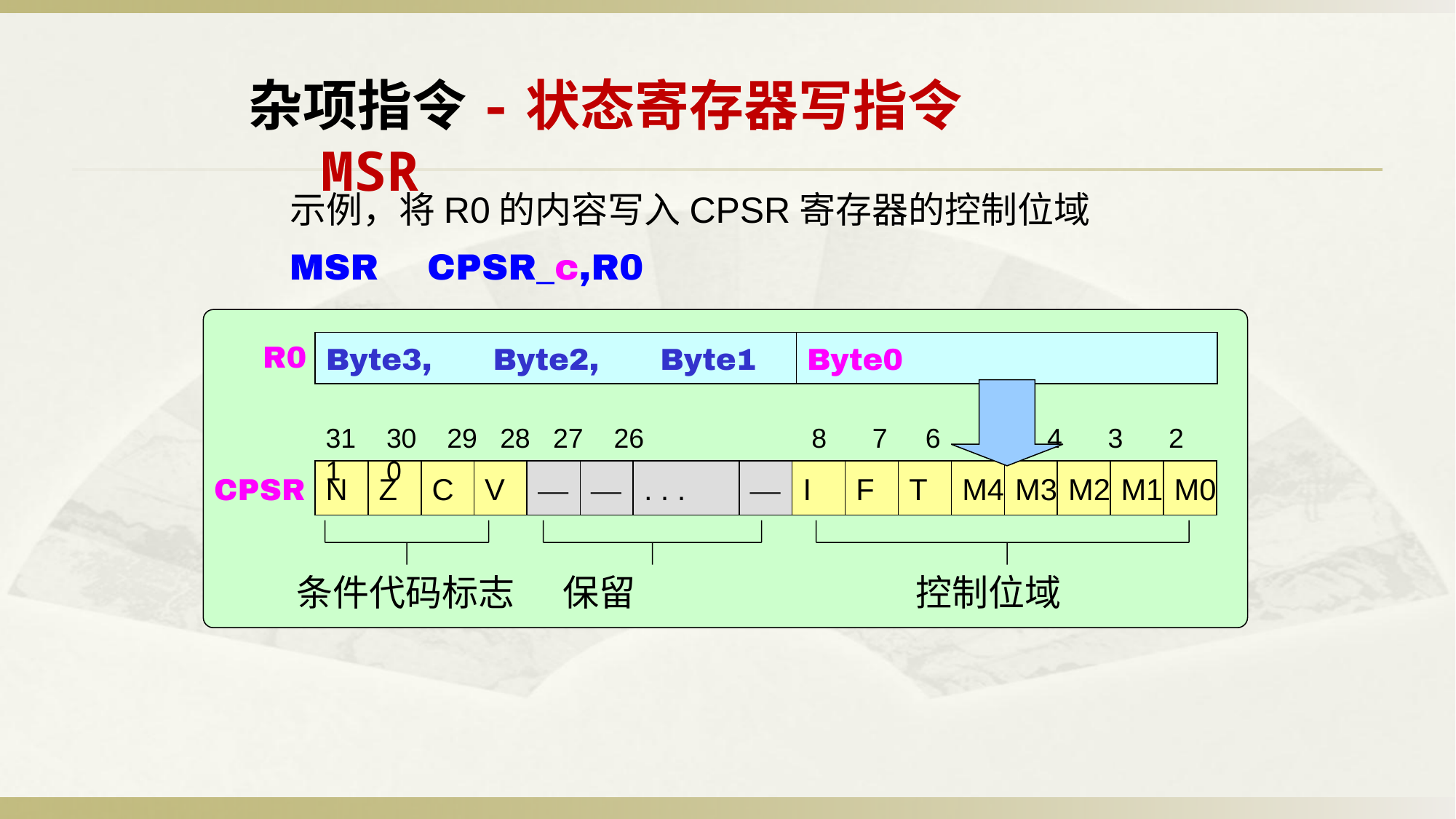

杂项指令-状态寄存器写指令MSR
示例，将R0的内容写入CPSR寄存器的控制位域
MSR    CPSR_c,R0

R0
Byte3,      Byte2,      Byte1
Byte0
CPSR

条件代码标志
保留
控制位域
31    30    29   28   27    26                      8      7     6      5      4      3      2      1      0

N
Z
C
V
—
—
. . .
—
I
F
T
M4
M3
M2
M1
M0
Byte0